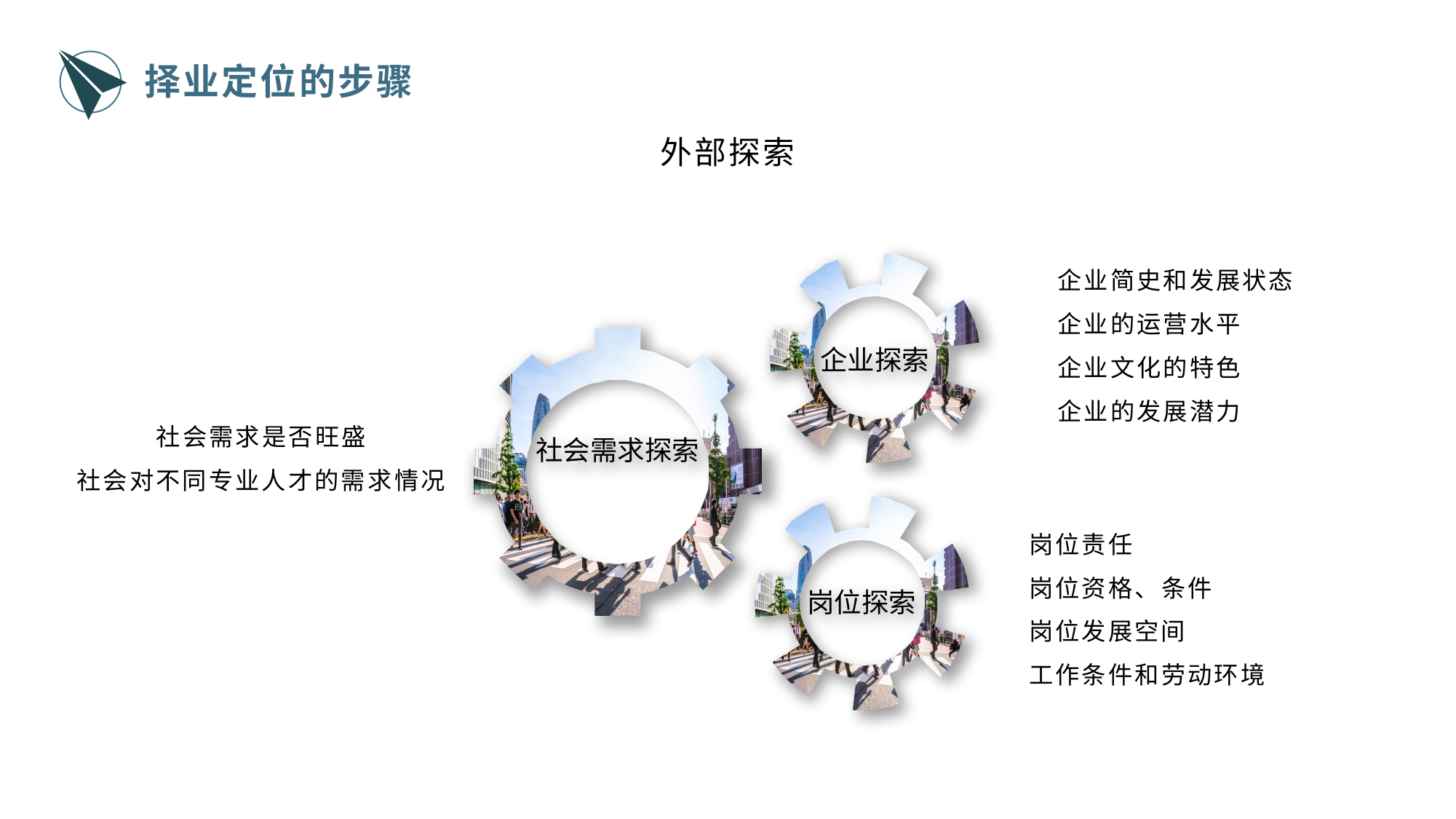

择业定位的步骤
外部探索
企业简史和发展状态企业的运营水平
企业文化的特色
企业的发展潜力

企业探索

社会需求探索
社会需求是否旺盛
社会对不同专业人才的需求情况

岗位探索
岗位责任
岗位资格、条件
岗位发展空间
工作条件和劳动环境